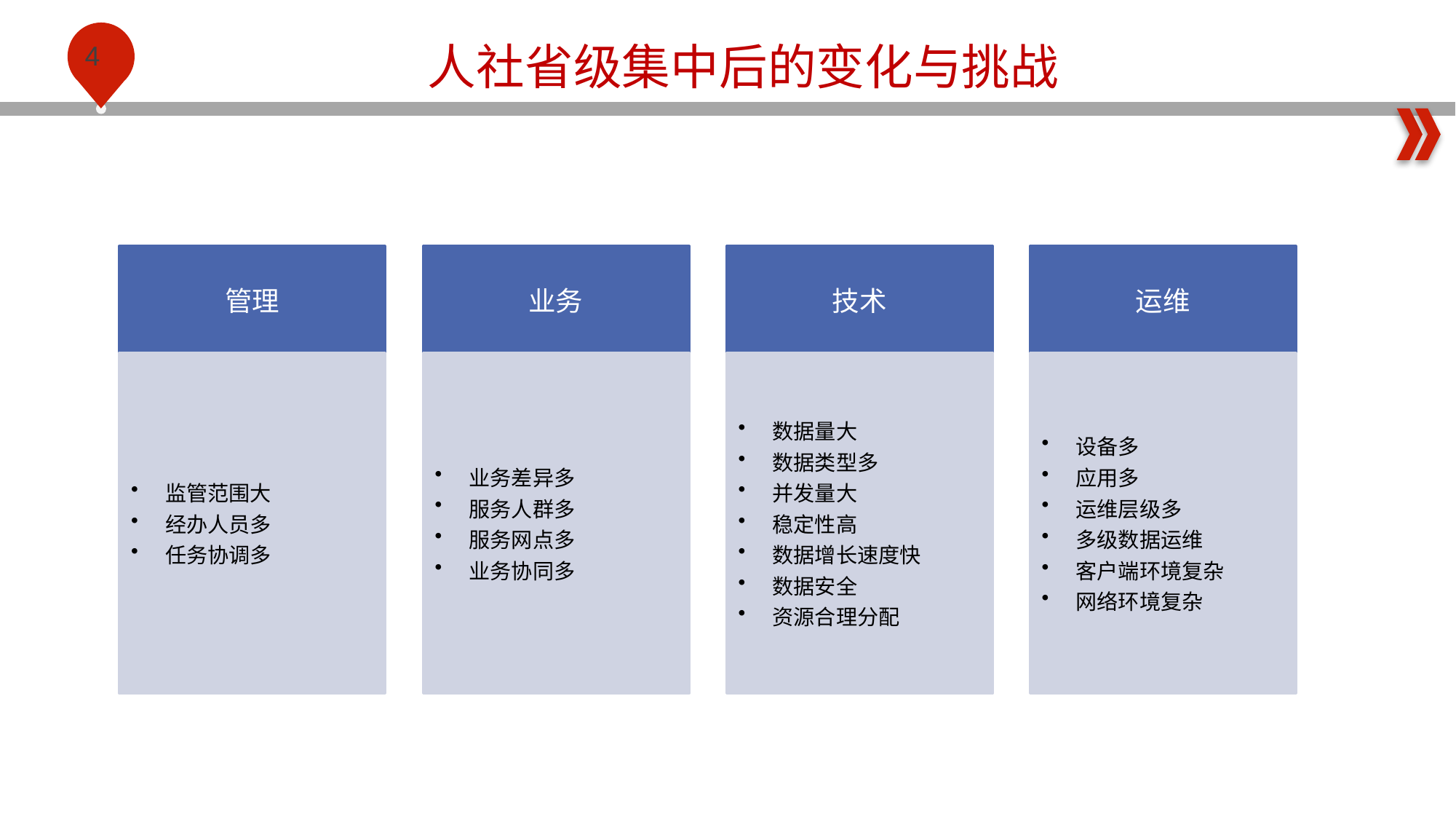

人社省级集中后的变化与挑战
业务差异多
技术
数据量大
数据类型多
运维
应用多
运维层级多
服务人群多
并发量大
客户端环境复杂
网络环境复杂
稳定性高
服务网点多
业务
经办人员多
监管范围大
管理
多级数据运维
任务协调多
数据增长速度快
业务协同多
设备多
数据安全
资源合理分配